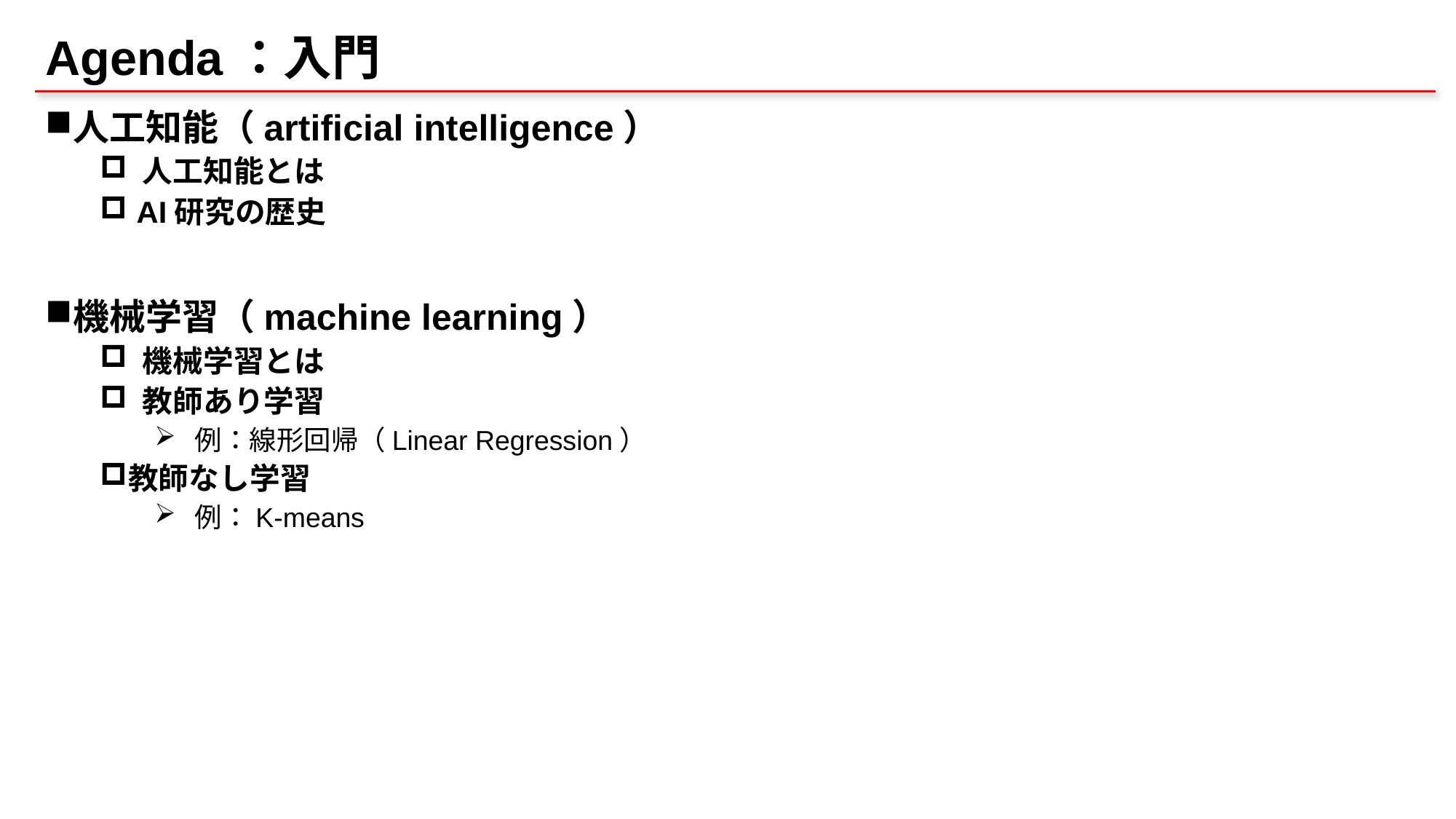

# Agenda：入門
人工知能（artificial intelligence）
 人工知能とは
 AI研究の歴史

機械学習（machine learning）
 機械学習とは
 教師あり学習
 例：線形回帰（Linear Regression）
教師なし学習
 例：K-means